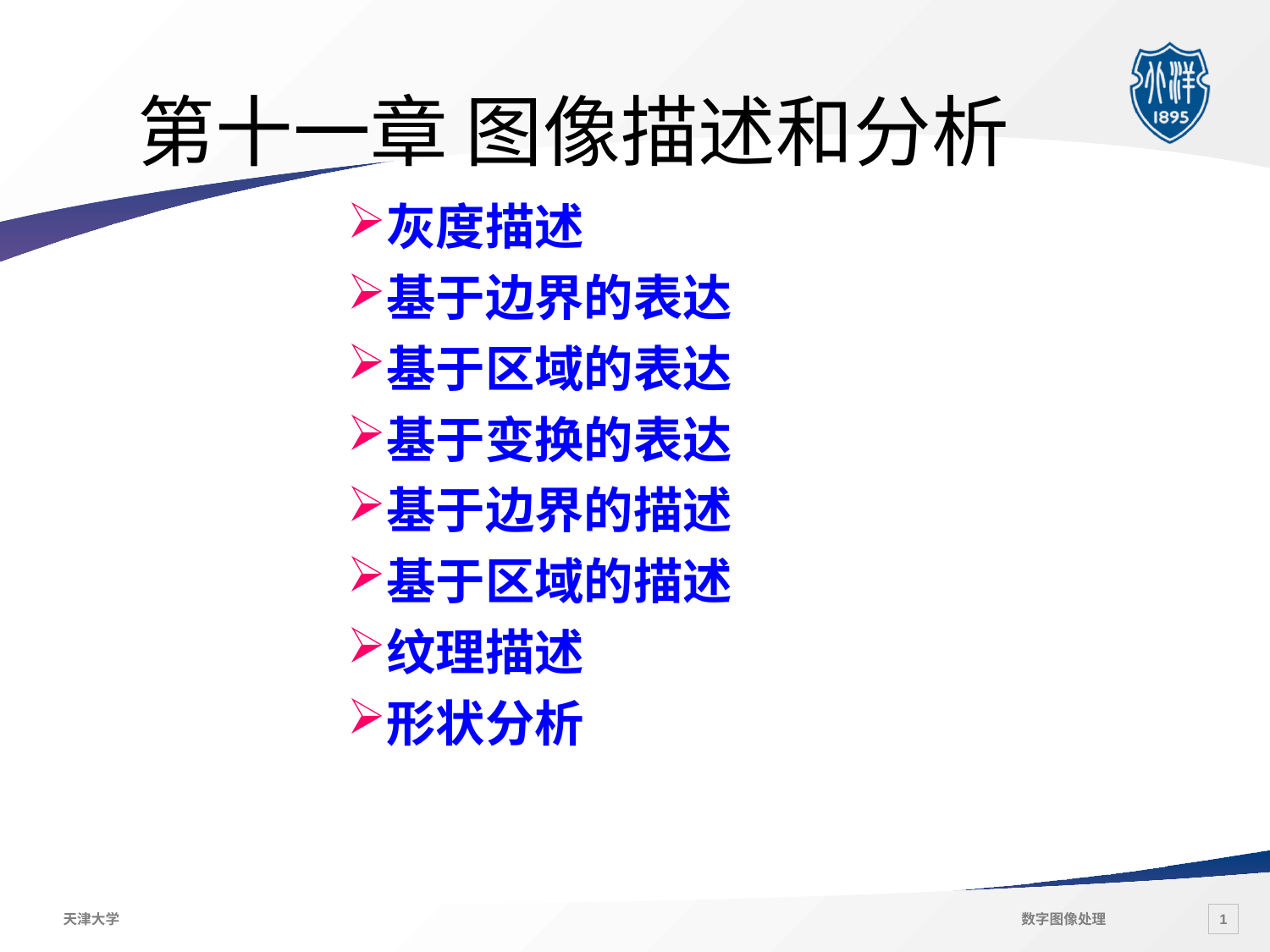

# 第十一章 图像描述和分析
灰度描述
基于边界的表达
基于区域的表达
基于变换的表达
基于边界的描述
基于区域的描述
纹理描述
形状分析